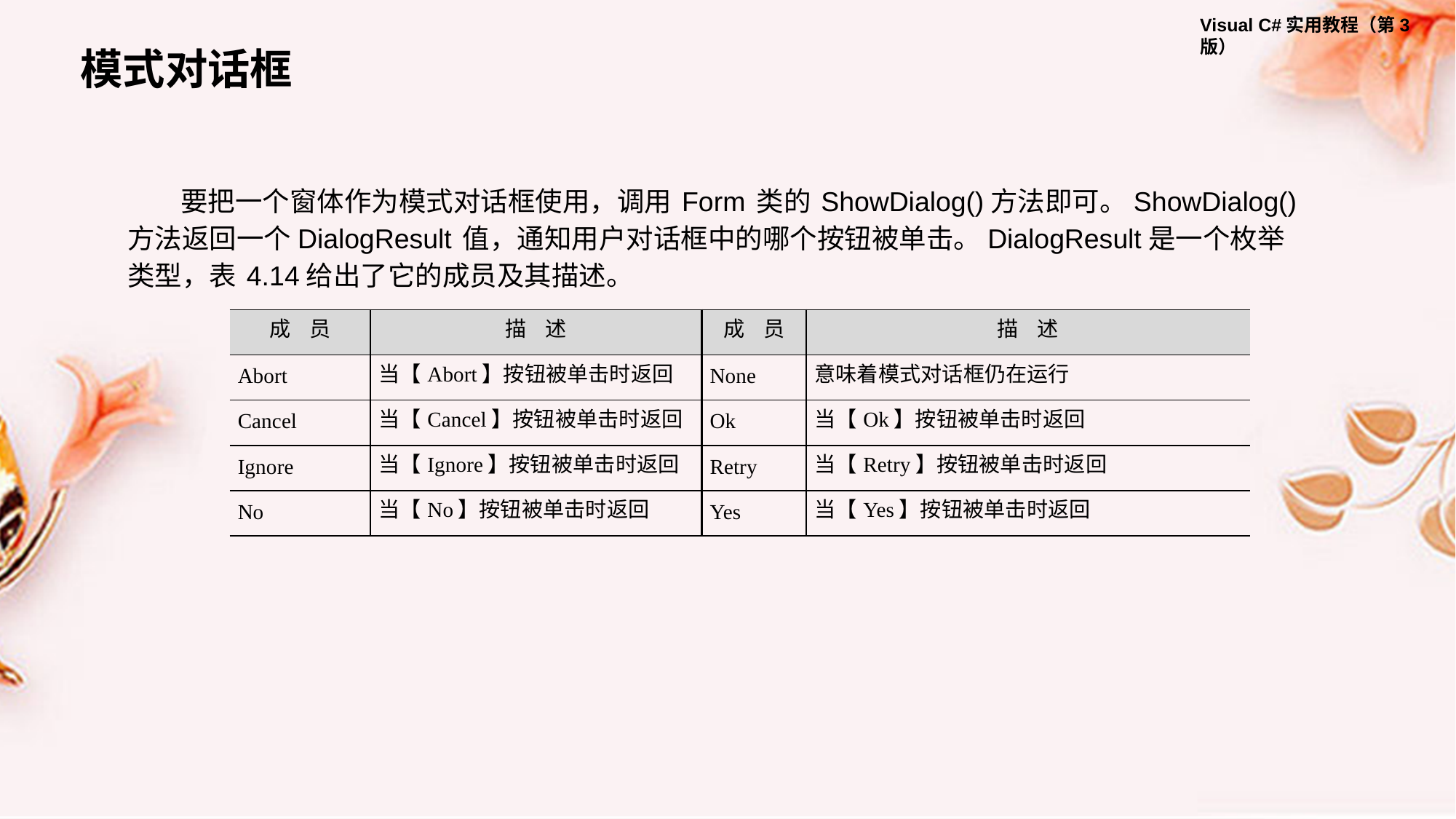

模式对话框
要把一个窗体作为模式对话框使用，调用 Form 类的 ShowDialog()方法即可。ShowDialog()方法返回一个DialogResult 值，通知用户对话框中的哪个按钮被单击。DialogResult是一个枚举类型，表 4.14给出了它的成员及其描述。
| 成 员 | 描 述 | 成 员 | 描 述 |
| --- | --- | --- | --- |
| Abort | 当【Abort】按钮被单击时返回 | None | 意味着模式对话框仍在运行 |
| Cancel | 当【Cancel】按钮被单击时返回 | Ok | 当【Ok】按钮被单击时返回 |
| Ignore | 当【Ignore】按钮被单击时返回 | Retry | 当【Retry】按钮被单击时返回 |
| No | 当【No】按钮被单击时返回 | Yes | 当【Yes】按钮被单击时返回 |